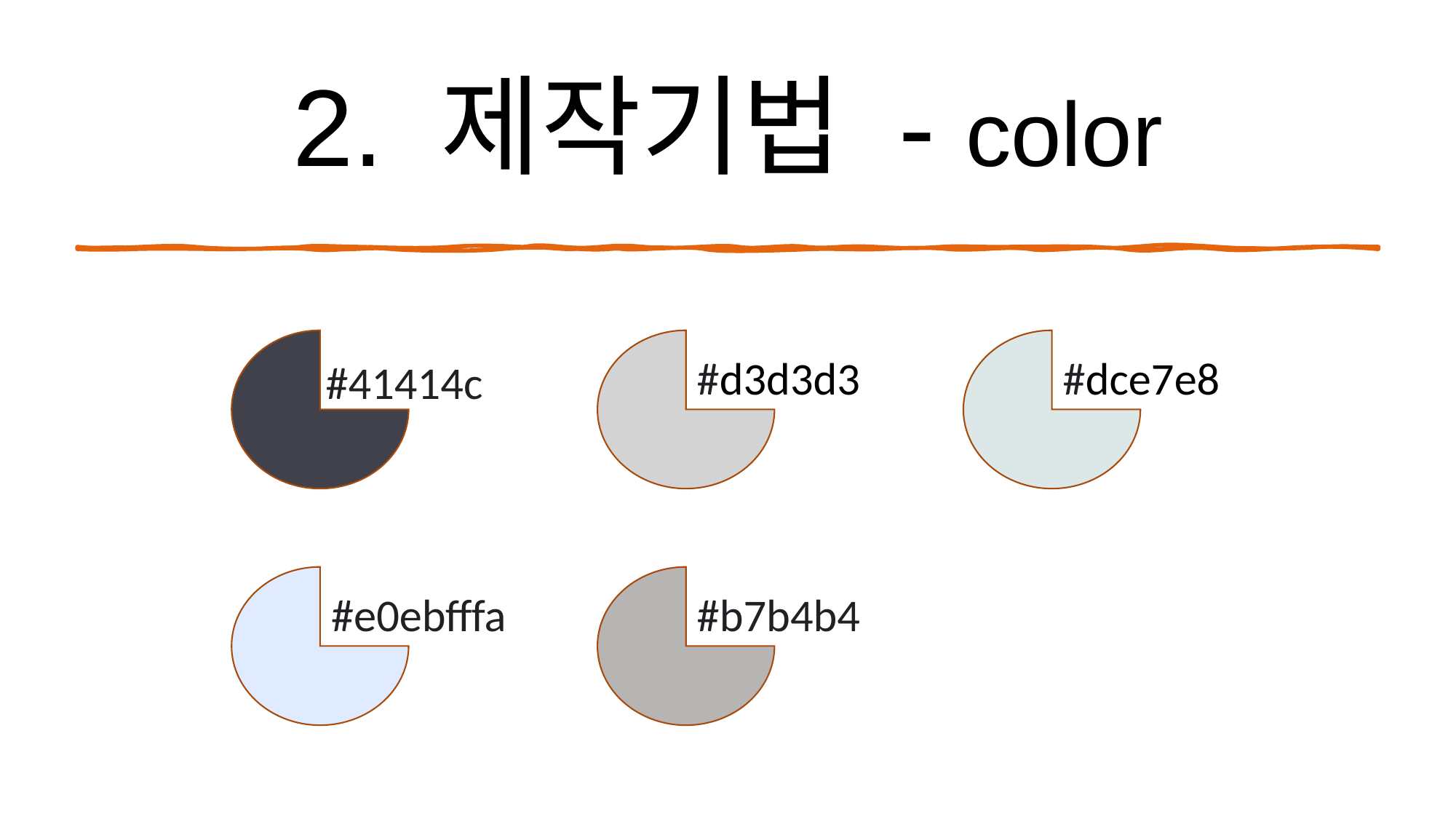

# 2. 제작기법 - color

#dce7e8
#d3d3d3
#41414c

#e0ebfffa
#b7b4b4